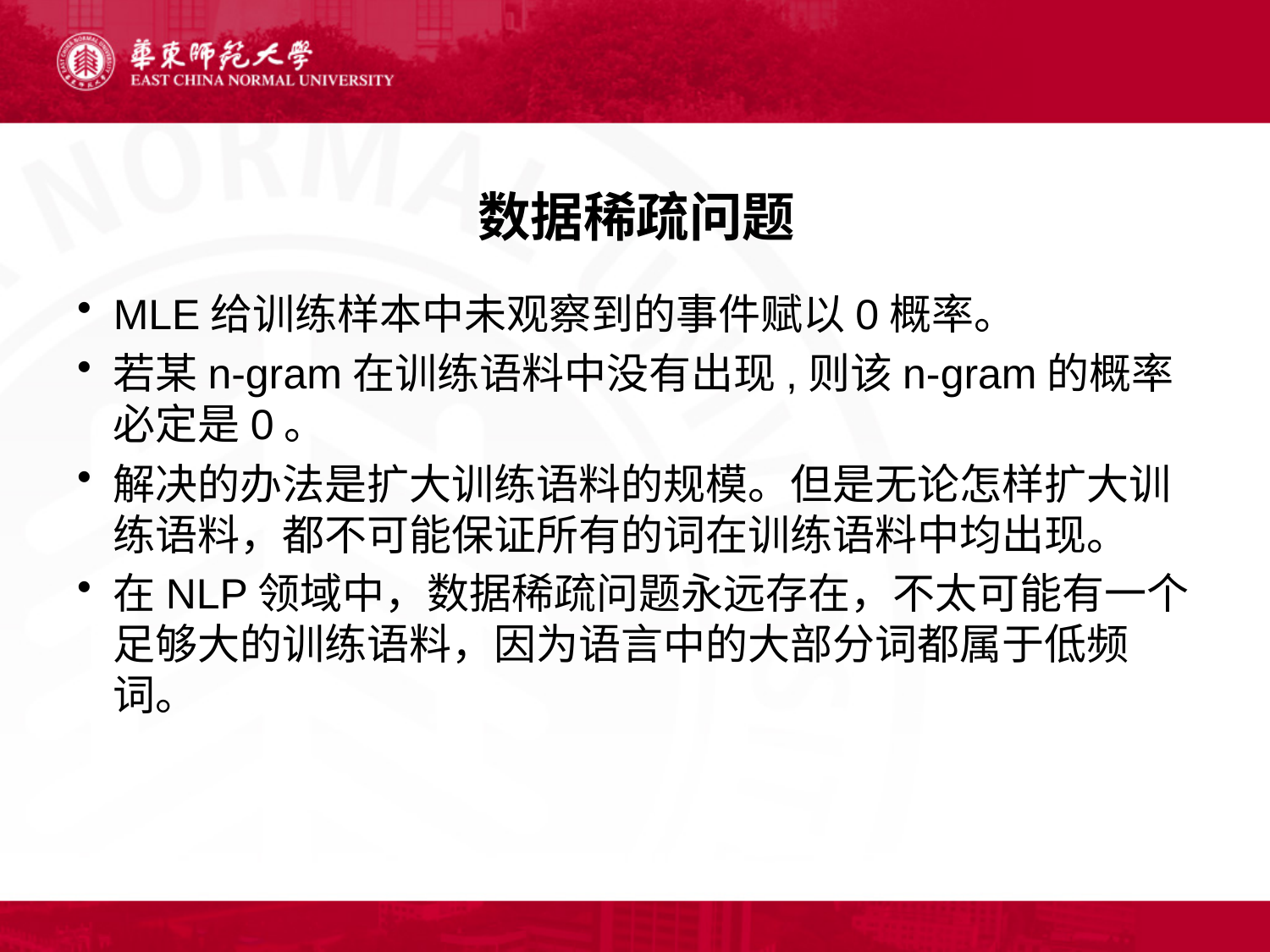

# 数据稀疏问题
MLE给训练样本中未观察到的事件赋以0概率。
若某n-gram在训练语料中没有出现,则该n-gram的概率必定是0。
解决的办法是扩大训练语料的规模。但是无论怎样扩大训练语料，都不可能保证所有的词在训练语料中均出现。
在NLP领域中，数据稀疏问题永远存在，不太可能有一个足够大的训练语料，因为语言中的大部分词都属于低频词。